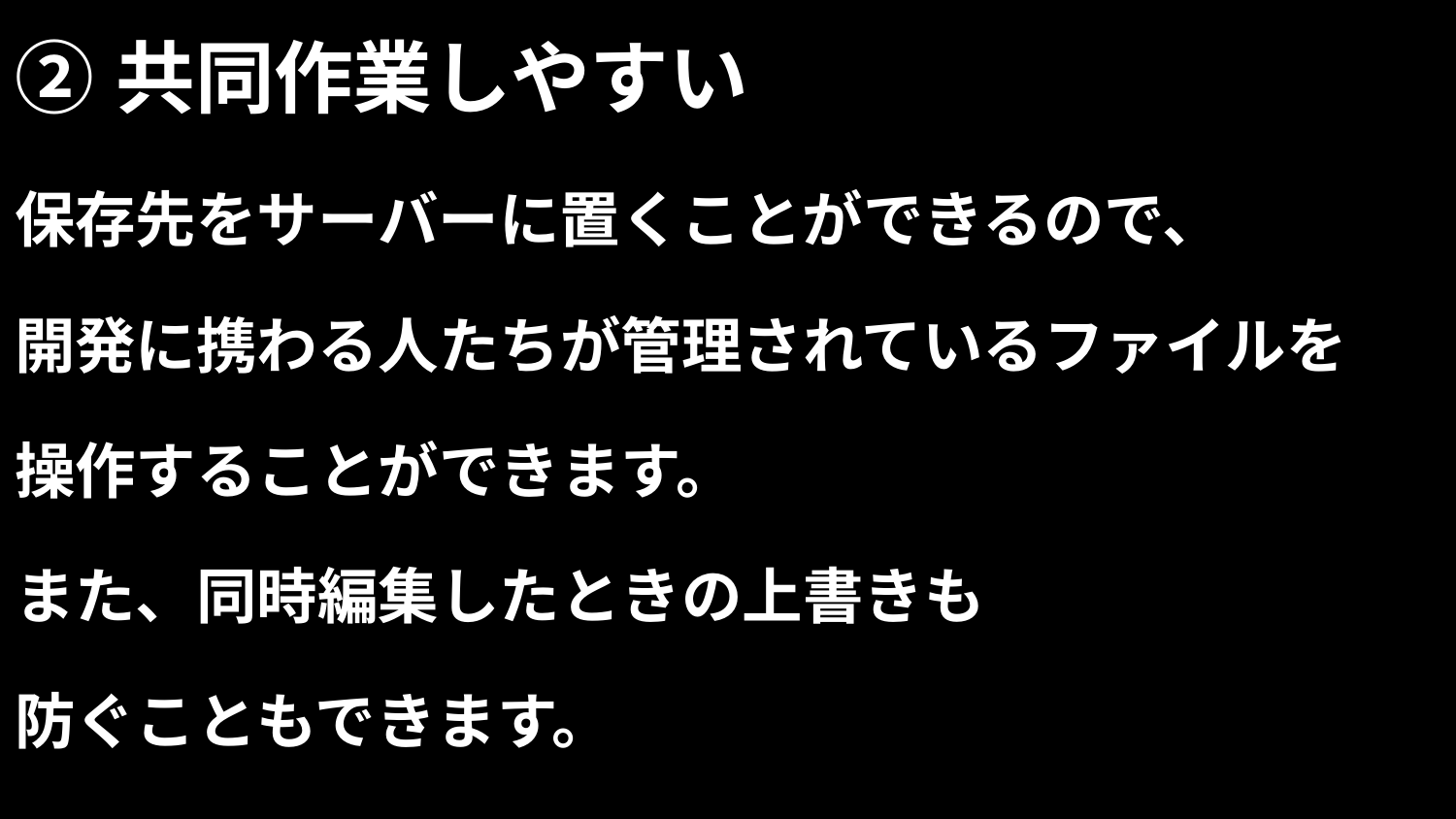

# ②共同作業しやすい
保存先をサーバーに置くことができるので、
開発に携わる人たちが管理されているファイルを
操作することができます。
また、同時編集したときの上書きも
防ぐこともできます。